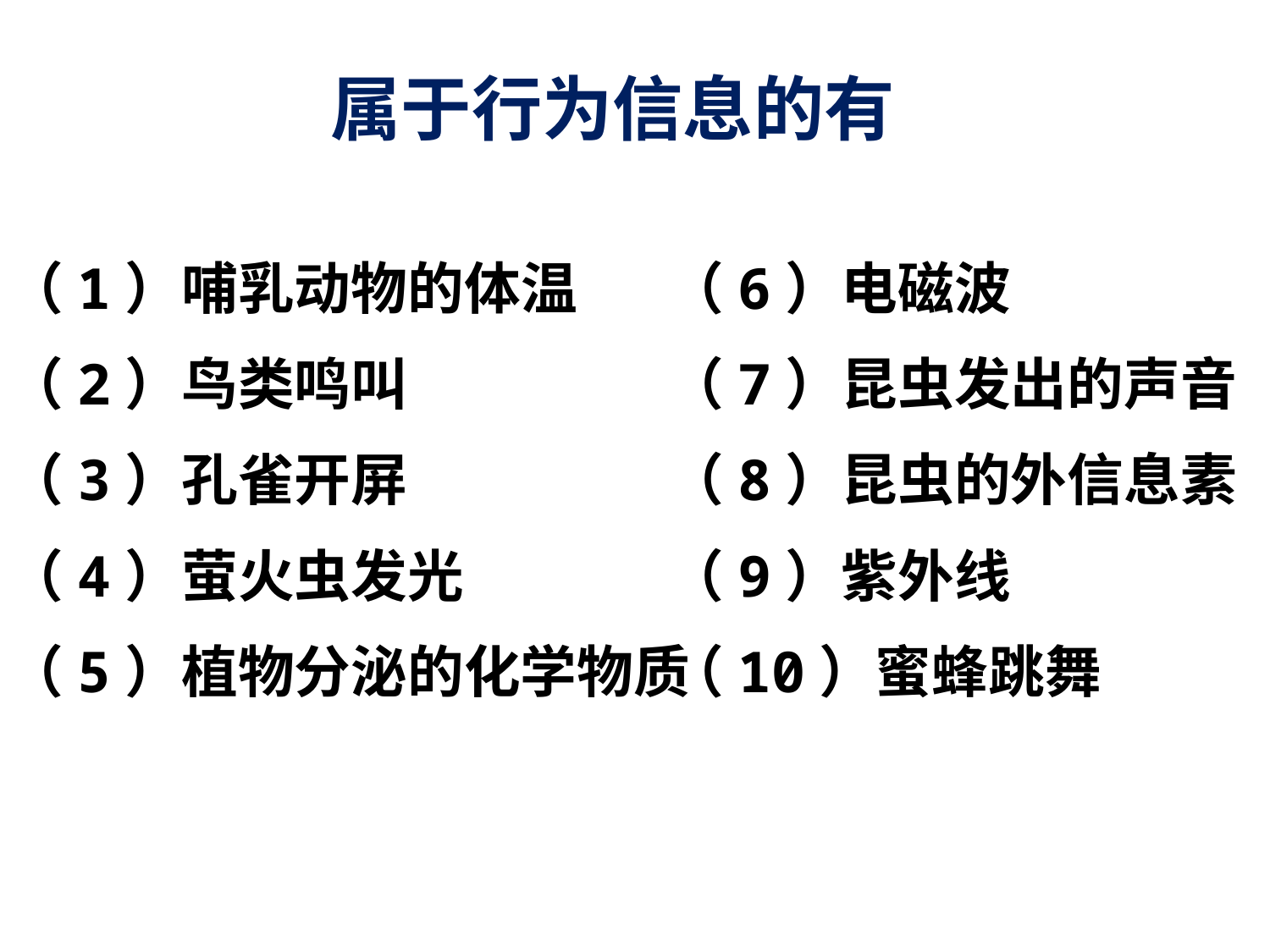

属于行为信息的有
（1）哺乳动物的体温
（2）鸟类鸣叫
（3）孔雀开屏
（4）萤火虫发光
（5）植物分泌的化学物质
（6）电磁波
（7）昆虫发出的声音
（8）昆虫的外信息素
（9）紫外线
（10）蜜蜂跳舞